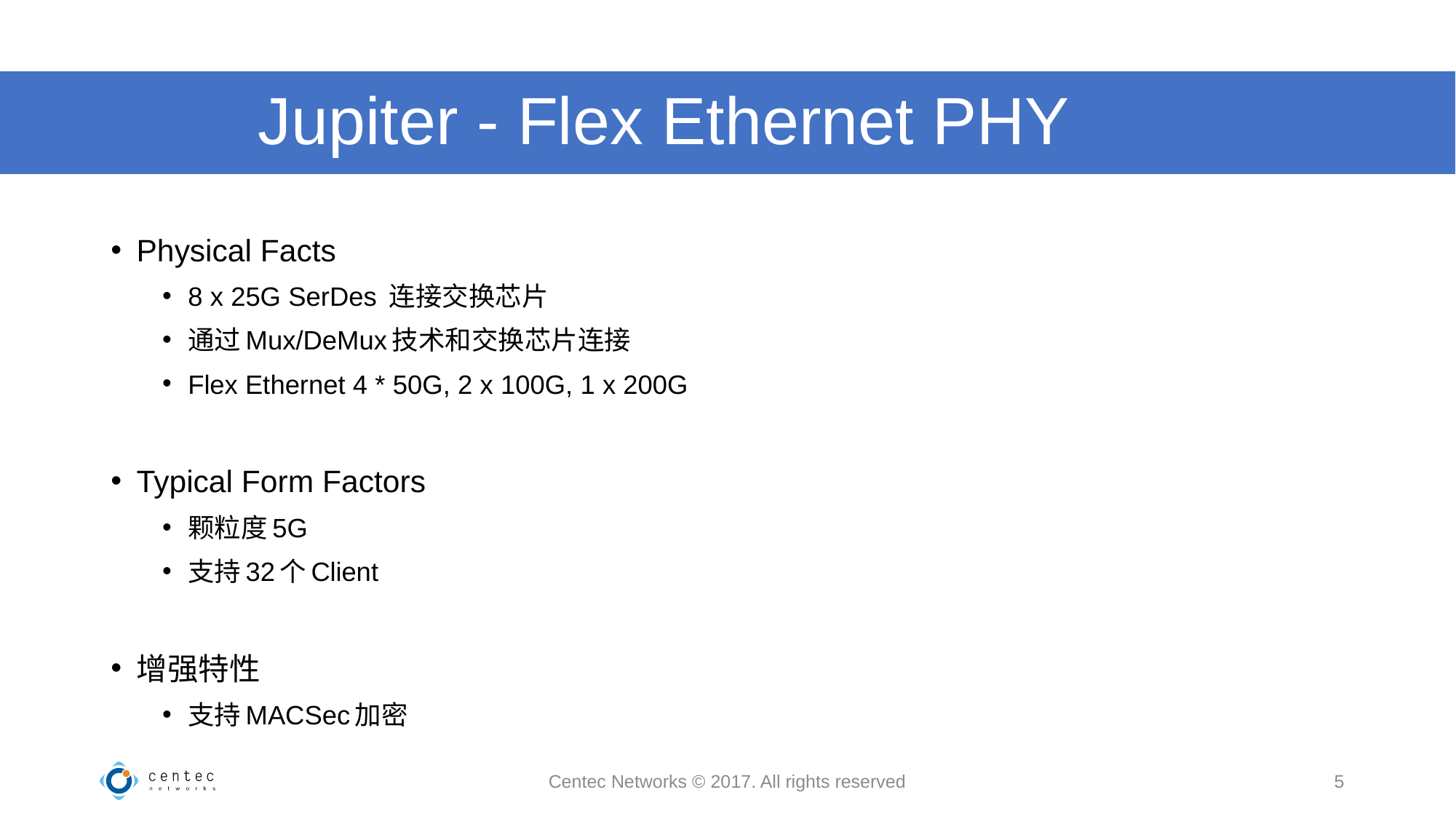

# Jupiter - Flex Ethernet PHY
Physical Facts
8 x 25G SerDes 连接交换芯片
通过Mux/DeMux技术和交换芯片连接
Flex Ethernet 4 * 50G, 2 x 100G, 1 x 200G

Typical Form Factors
颗粒度5G
支持32个Client

增强特性
支持MACSec加密
Centec Networks © 2017. All rights reserved
5